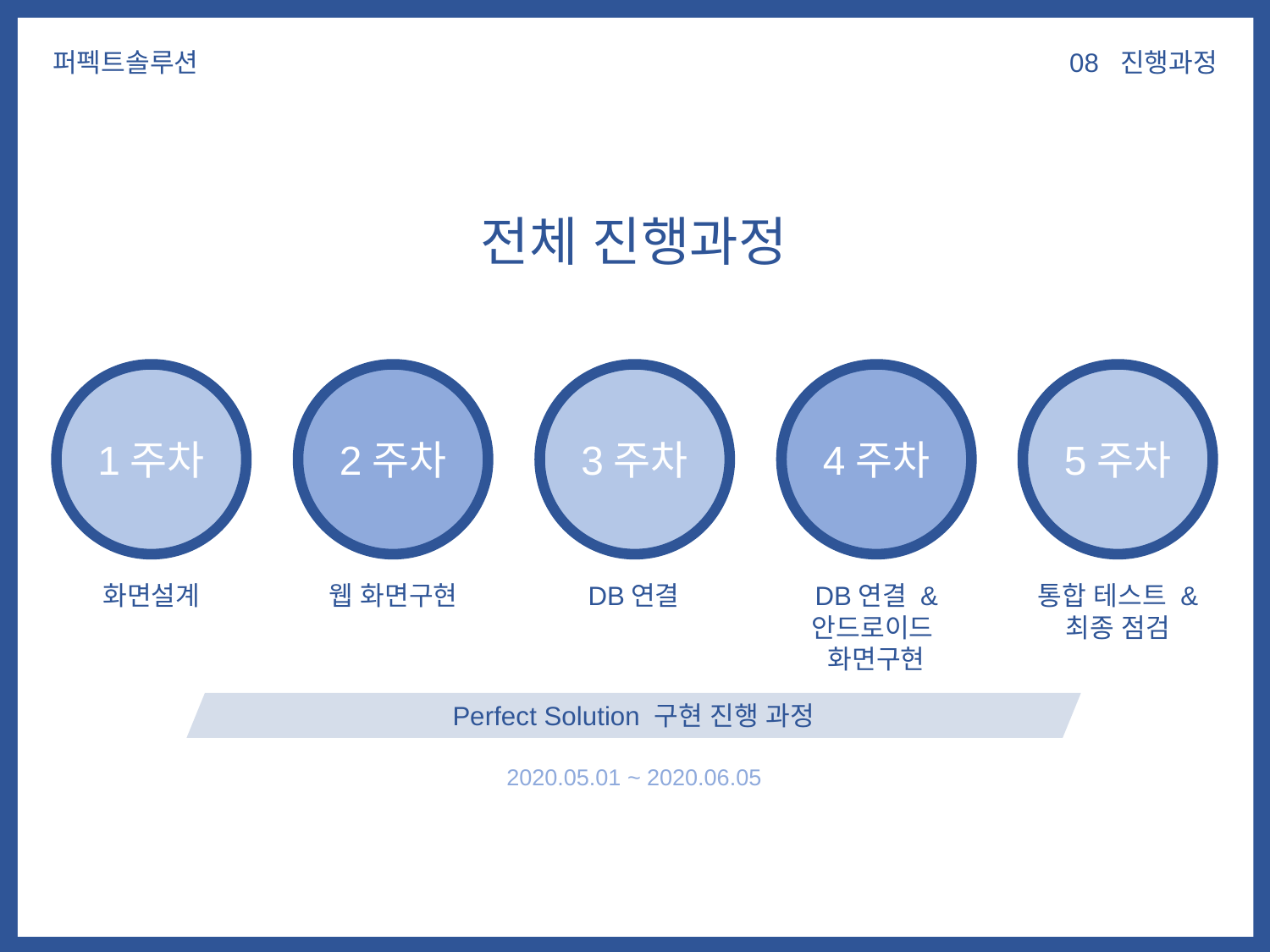

08  진행과정
퍼펙트솔루션
전체 진행과정
1주차
2주차
3주차
4주차
5주차
화면설계
웹 화면구현
DB연결
DB연결 &
안드로이드
화면구현
통합 테스트 &
최종 점검
Perfect Solution 구현 진행 과정
2020.05.01 ~ 2020.06.05